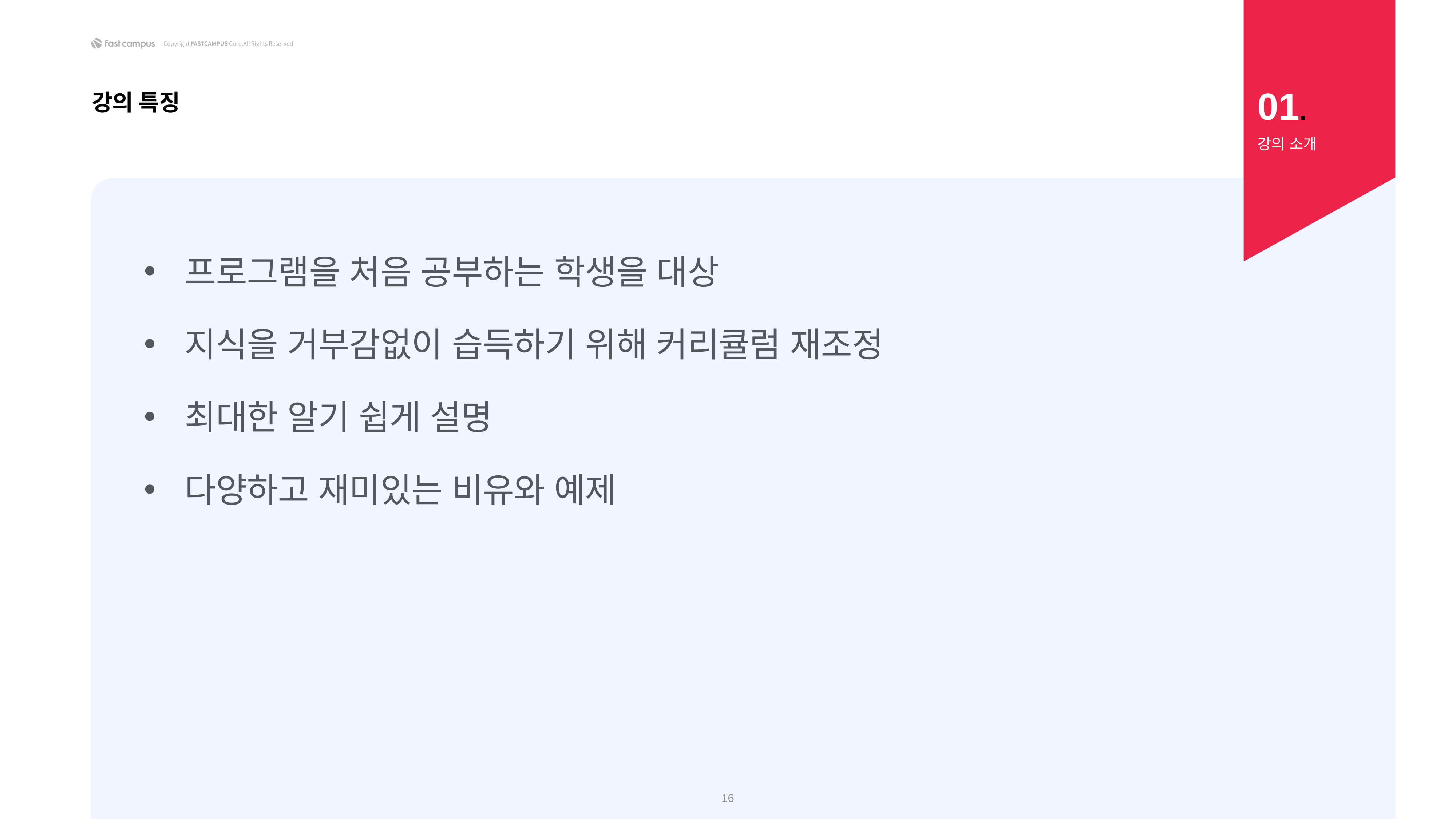

01.
강의 특징
강의 소개
프로그램을 처음 공부하는 학생을 대상
지식을 거부감없이 습득하기 위해 커리큘럼 재조정
최대한 알기 쉽게 설명
다양하고 재미있는 비유와 예제
16